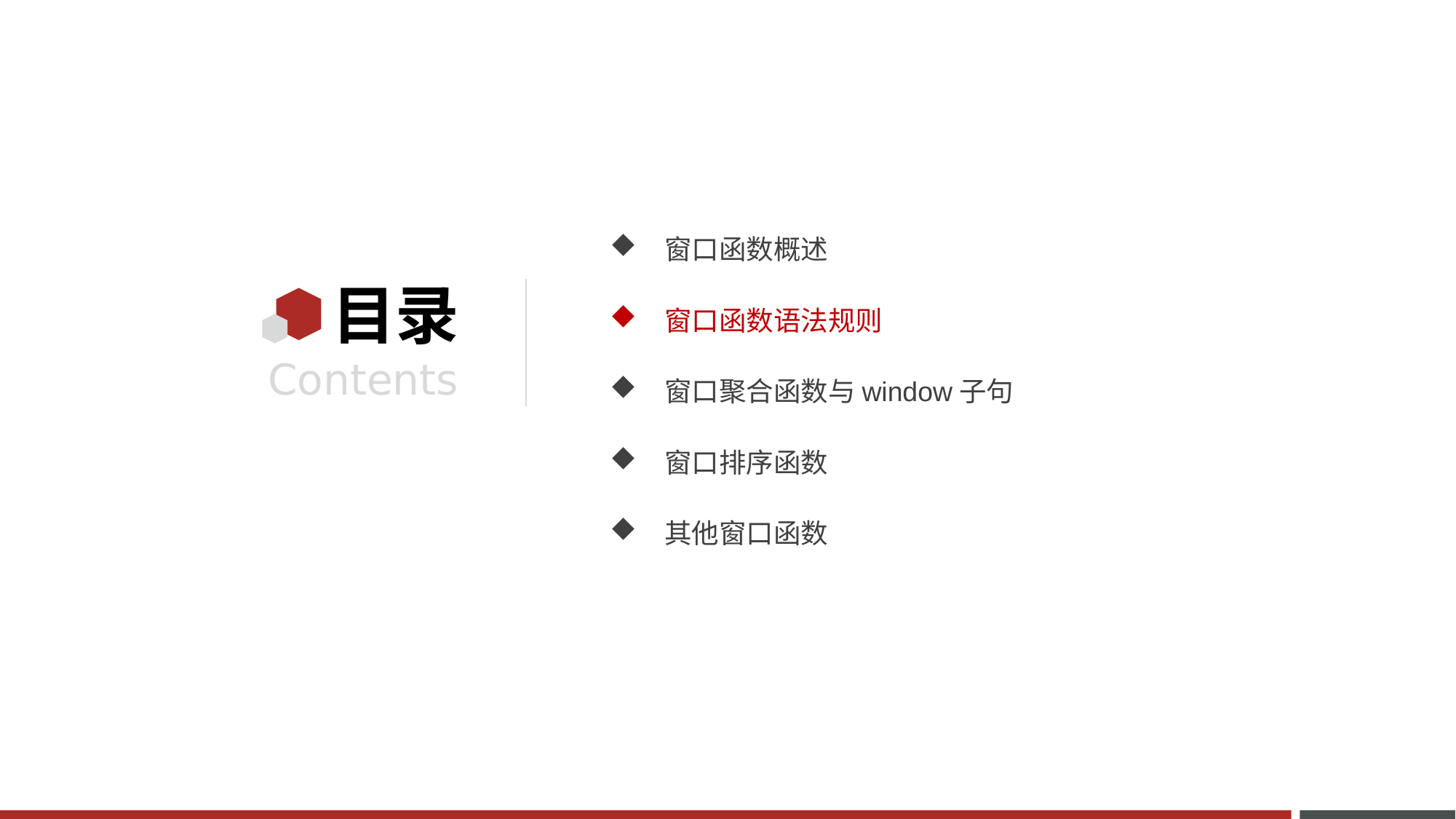

窗口函数概述
窗口函数语法规则
窗口聚合函数与window子句
窗口排序函数
其他窗口函数